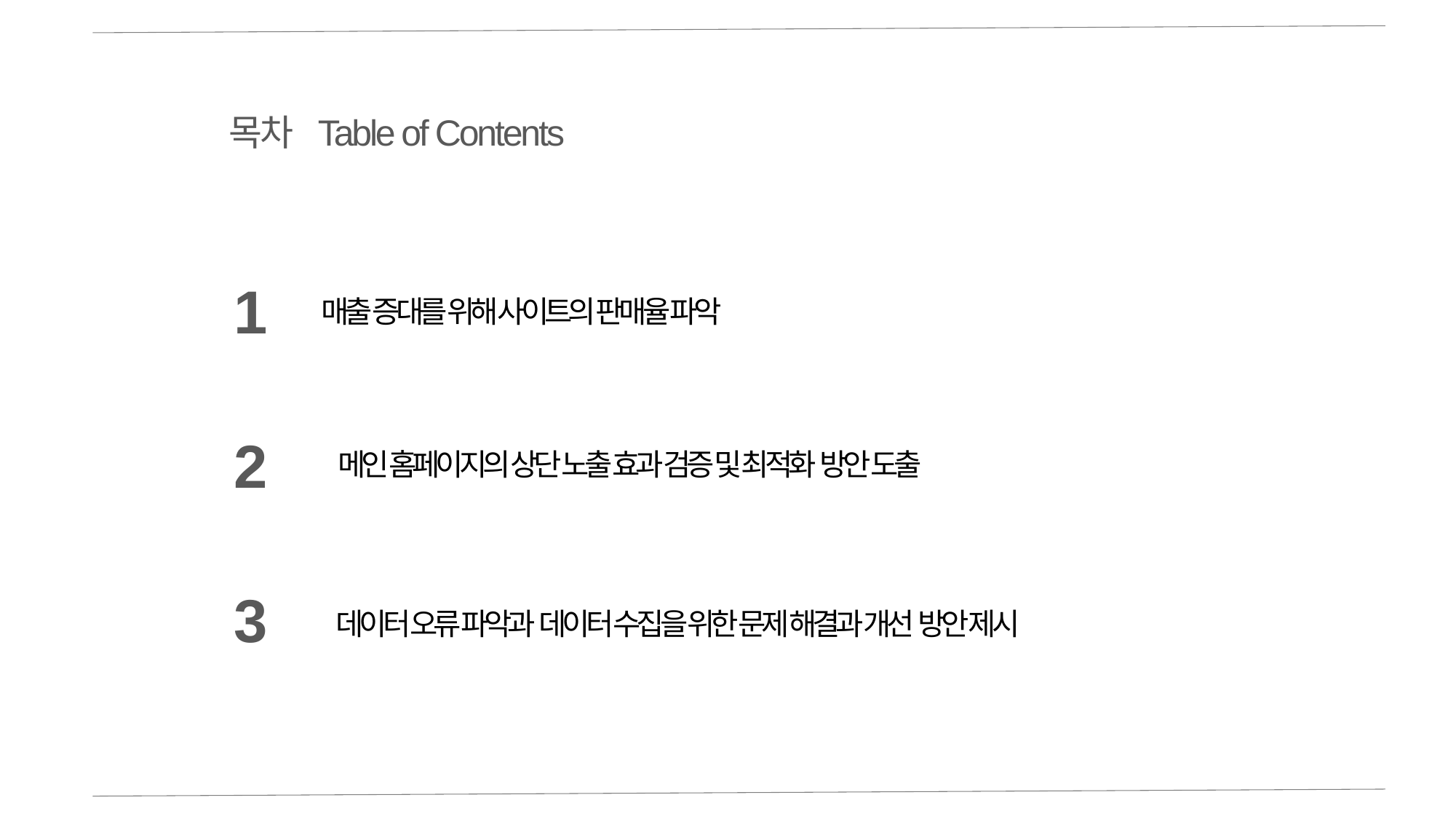

목차  Table of Contents
1
매출 증대를 위해 사이트의 판매율 파악
2
 메인 홈페이지의 상단 노출 효과 검증 및 최적화  방안 도출
3
데이터 오류 파악과  데이터 수집을 위한 문제 해결과 개선  방안 제시